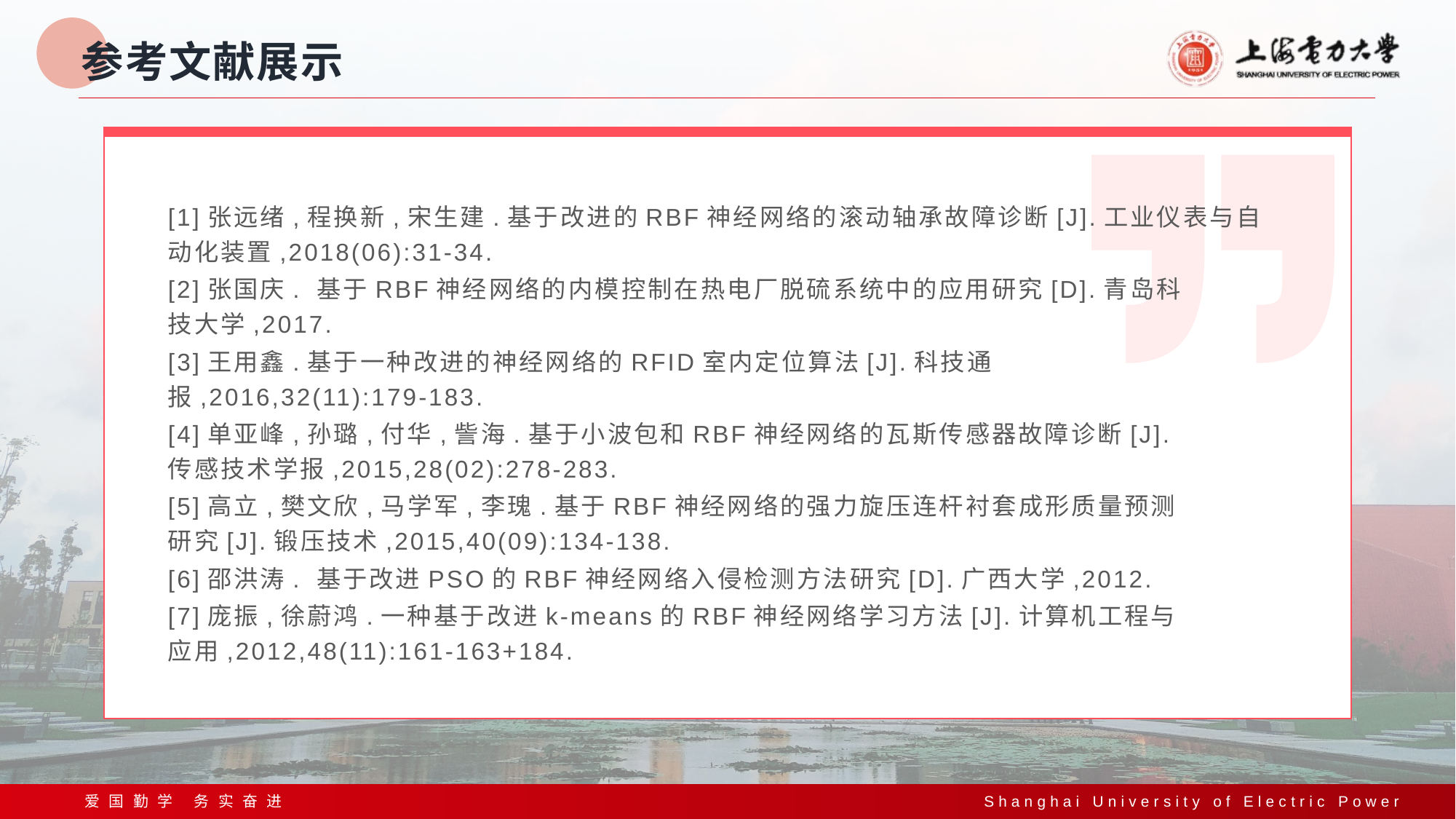

# 参考文献展示

[1]张远绪,程换新,宋生建.基于改进的RBF神经网络的滚动轴承故障诊断[J].工业仪表与自动化装置,2018(06):31-34.
[2]张国庆. 基于RBF神经网络的内模控制在热电厂脱硫系统中的应用研究[D].青岛科技大学,2017.
[3]王用鑫.基于一种改进的神经网络的RFID室内定位算法[J].科技通报,2016,32(11):179-183.
[4]单亚峰,孙璐,付华,訾海.基于小波包和RBF神经网络的瓦斯传感器故障诊断[J].传感技术学报,2015,28(02):278-283.
[5]高立,樊文欣,马学军,李瑰.基于RBF神经网络的强力旋压连杆衬套成形质量预测研究[J].锻压技术,2015,40(09):134-138.
[6]邵洪涛. 基于改进PSO的RBF神经网络入侵检测方法研究[D].广西大学,2012.
[7]庞振,徐蔚鸿.一种基于改进k-means的RBF神经网络学习方法[J].计算机工程与应用,2012,48(11):161-163+184.